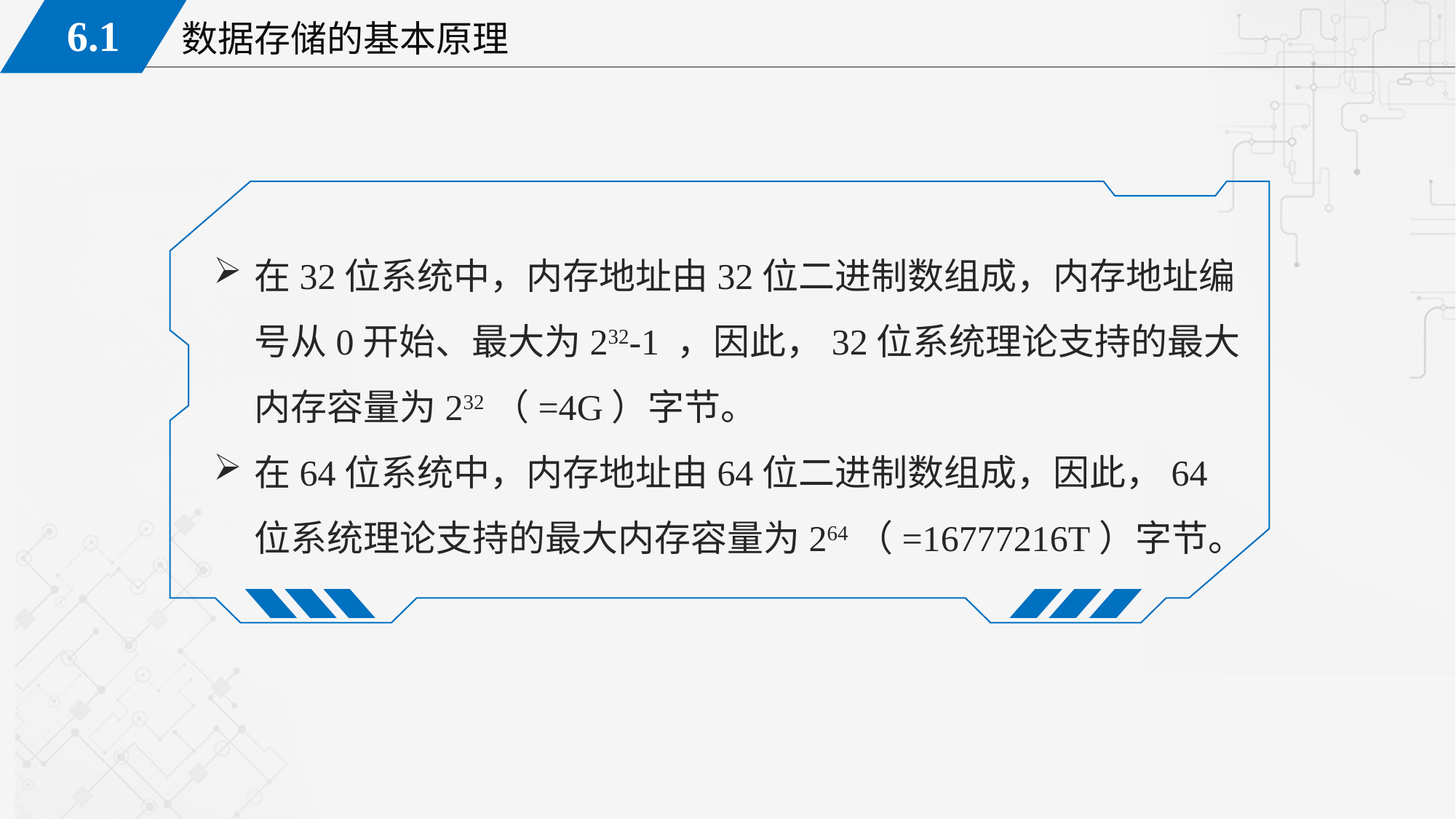

在32位系统中，内存地址由32位二进制数组成，内存地址编号从0开始、最大为232-1 ，因此，32位系统理论支持的最大内存容量为232（=4G）字节。
在64位系统中，内存地址由64位二进制数组成，因此，64位系统理论支持的最大内存容量为264（=16777216T）字节。